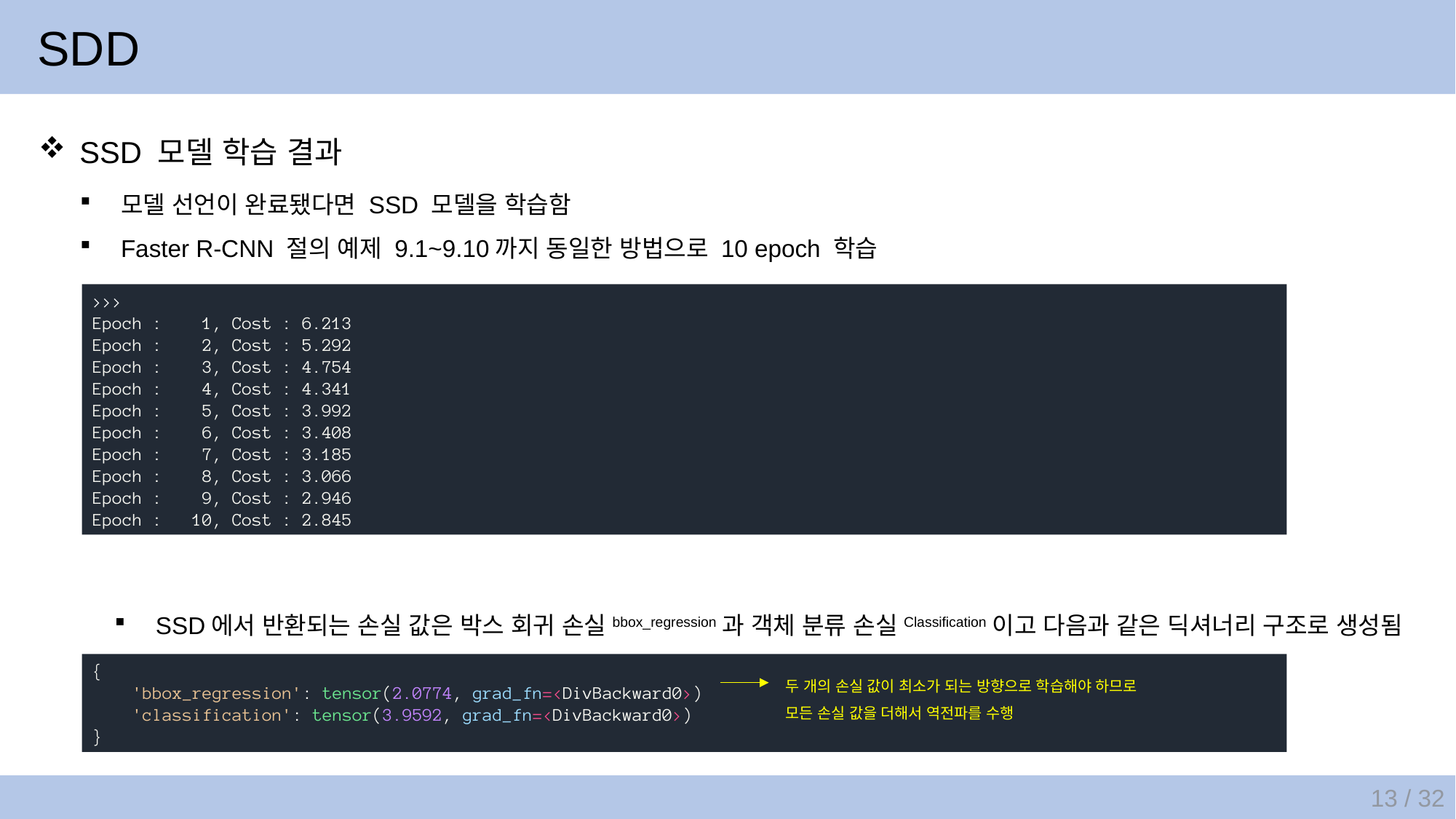

SDD
SSD 모델 학습 결과
모델 선언이 완료됐다면 SSD 모델을 학습함
Faster R-CNN 절의 예제 9.1~9.10까지 동일한 방법으로 10 epoch 학습
>>>
Epoch :    1, Cost : 6.213
Epoch :    2, Cost : 5.292
Epoch :    3, Cost : 4.754
Epoch :    4, Cost : 4.341
Epoch :    5, Cost : 3.992
Epoch :    6, Cost : 3.408
Epoch :    7, Cost : 3.185
Epoch :    8, Cost : 3.066
Epoch :    9, Cost : 2.946
Epoch :   10, Cost : 2.845
SSD에서 반환되는 손실 값은 박스 회귀 손실bbox_regression과 객체 분류 손실Classification이고 다음과 같은 딕셔너리 구조로 생성됨
{
    'bbox_regression': tensor(2.0774, grad_fn=<DivBackward0>)
    'classification': tensor(3.9592, grad_fn=<DivBackward0>)
}
두 개의 손실 값이 최소가 되는 방향으로 학습해야 하므로
모든 손실 값을 더해서 역전파를 수행
13 / 32